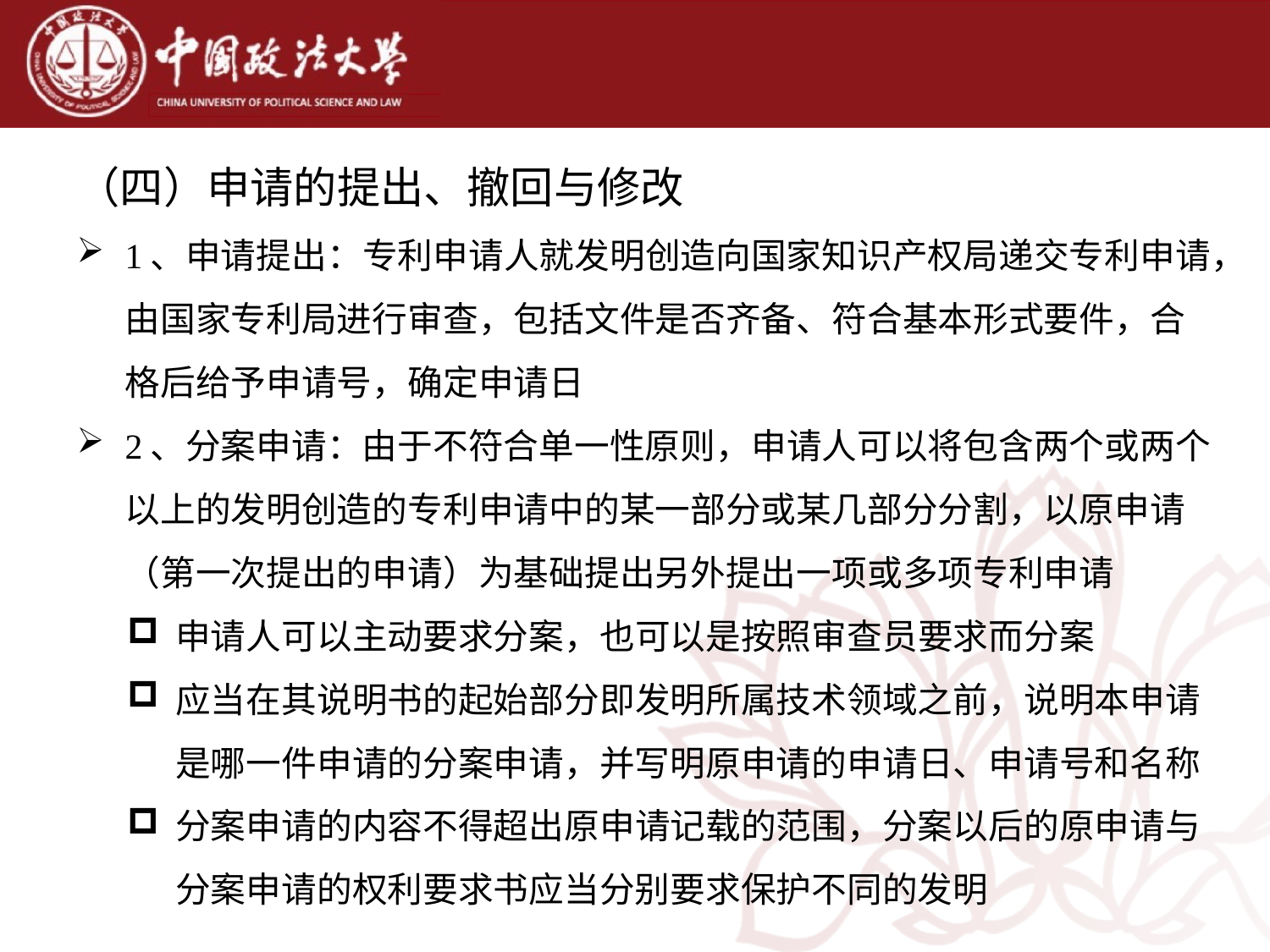

（四）申请的提出、撤回与修改
1、申请提出：专利申请人就发明创造向国家知识产权局递交专利申请，由国家专利局进行审查，包括文件是否齐备、符合基本形式要件，合格后给予申请号，确定申请日
2、分案申请：由于不符合单一性原则，申请人可以将包含两个或两个以上的发明创造的专利申请中的某一部分或某几部分分割，以原申请（第一次提出的申请）为基础提出另外提出一项或多项专利申请
申请人可以主动要求分案，也可以是按照审查员要求而分案
应当在其说明书的起始部分即发明所属技术领域之前，说明本申请是哪一件申请的分案申请，并写明原申请的申请日、申请号和名称
分案申请的内容不得超出原申请记载的范围，分案以后的原申请与分案申请的权利要求书应当分别要求保护不同的发明